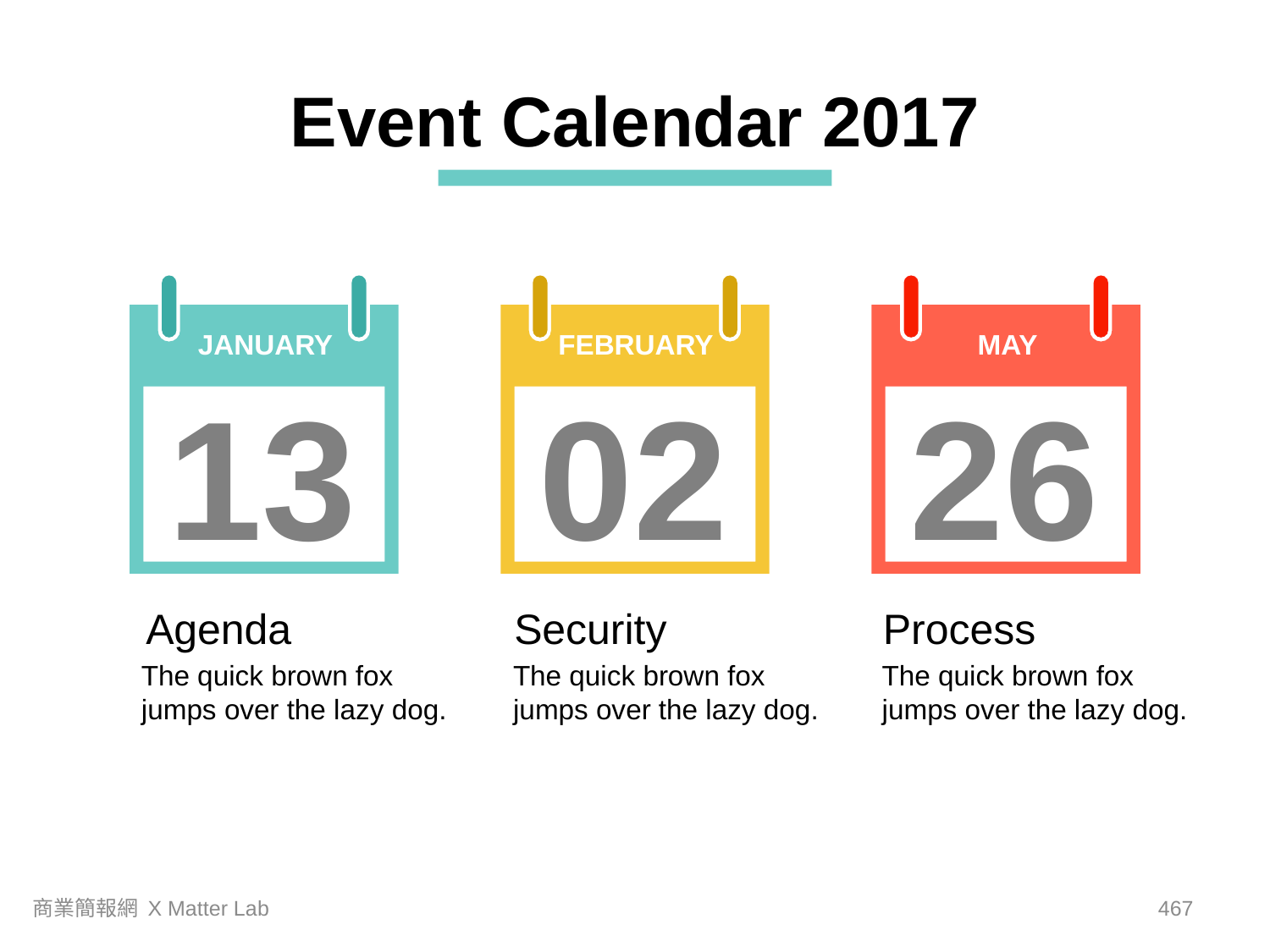

Event Calendar 2017

JANUARY
FEBRUARY
MAY
13
02
26
Agenda
Security
Process
The quick brown fox jumps over the lazy dog.
The quick brown fox jumps over the lazy dog.
The quick brown fox jumps over the lazy dog.
商業簡報網 X Matter Lab
467